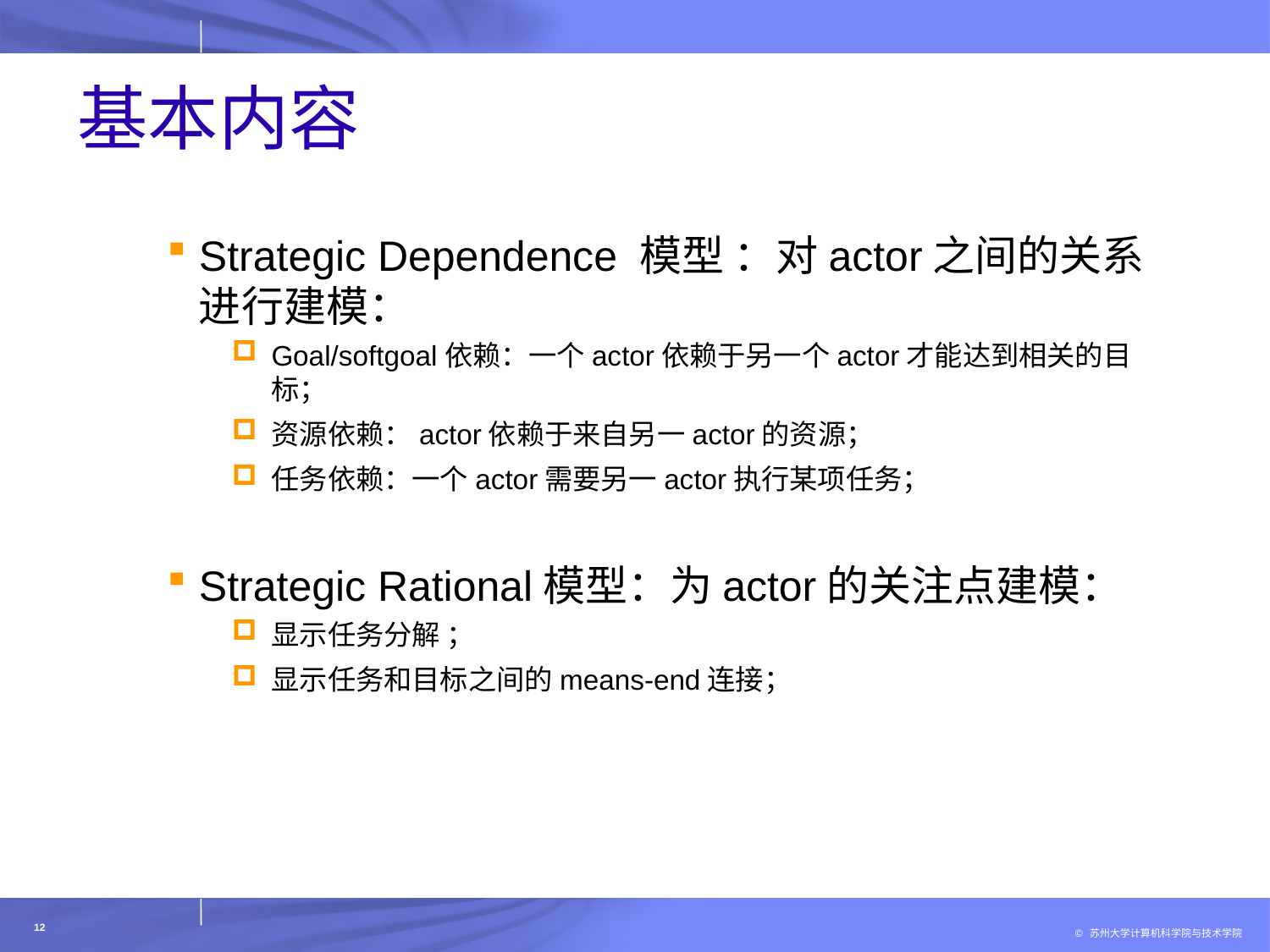

# 基本内容
Strategic Dependence 模型 ：对actor之间的关系进行建模：
Goal/softgoal依赖：一个actor依赖于另一个actor才能达到相关的目标；
资源依赖：actor依赖于来自另一actor的资源；
任务依赖：一个actor需要另一actor执行某项任务；

Strategic Rational模型：为actor的关注点建模：
显示任务分解 ；
显示任务和目标之间的means-end连接；
12